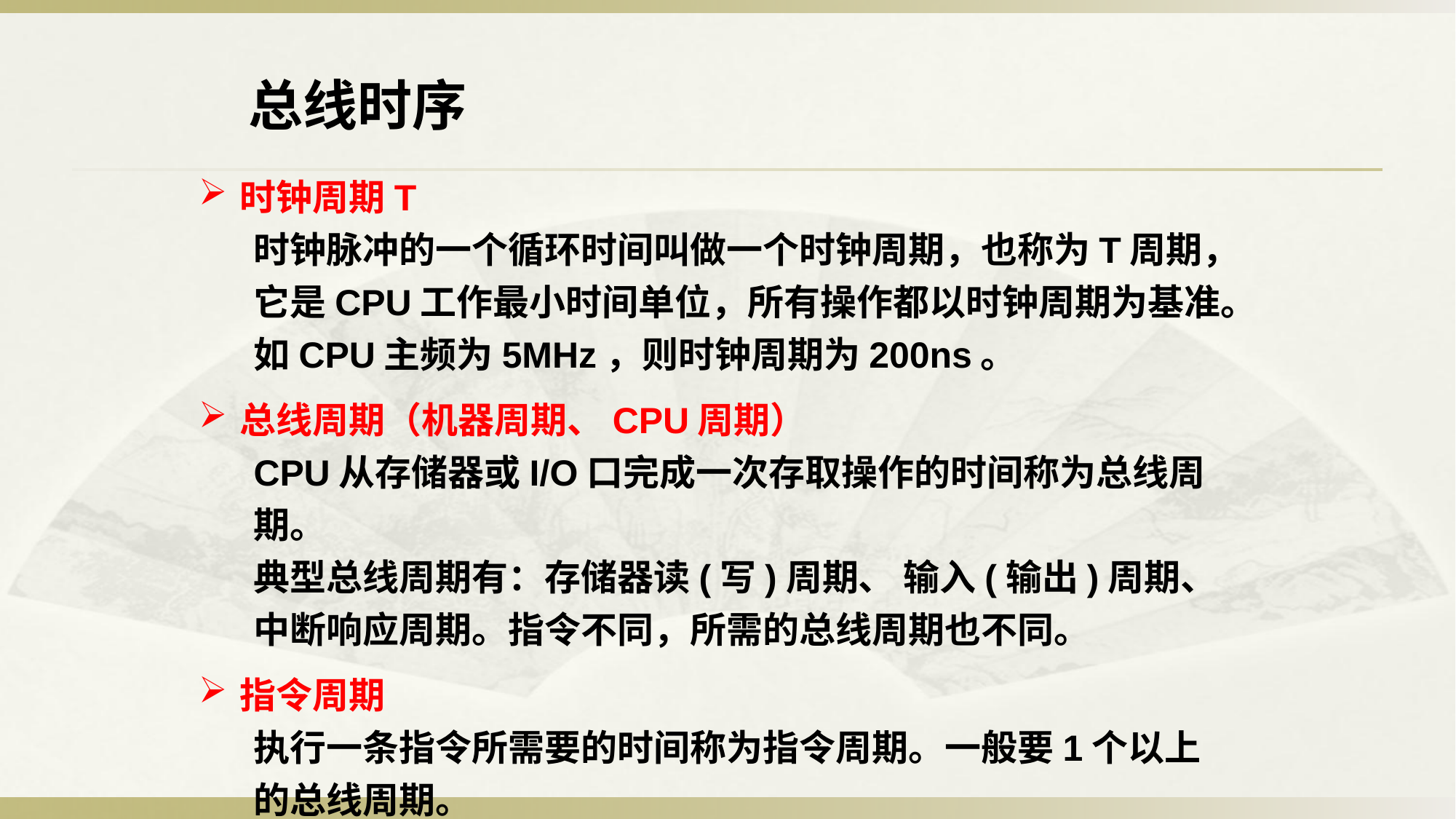

总线时序
时钟周期T
时钟脉冲的一个循环时间叫做一个时钟周期，也称为T周期，
它是CPU工作最小时间单位，所有操作都以时钟周期为基准。如CPU主频为5MHz，则时钟周期为200ns。
总线周期（机器周期、CPU周期）
CPU从存储器或I/O口完成一次存取操作的时间称为总线周期。
典型总线周期有：存储器读(写)周期、 输入(输出)周期、中断响应周期。指令不同，所需的总线周期也不同。
指令周期
执行一条指令所需要的时间称为指令周期。一般要1个以上的总线周期。